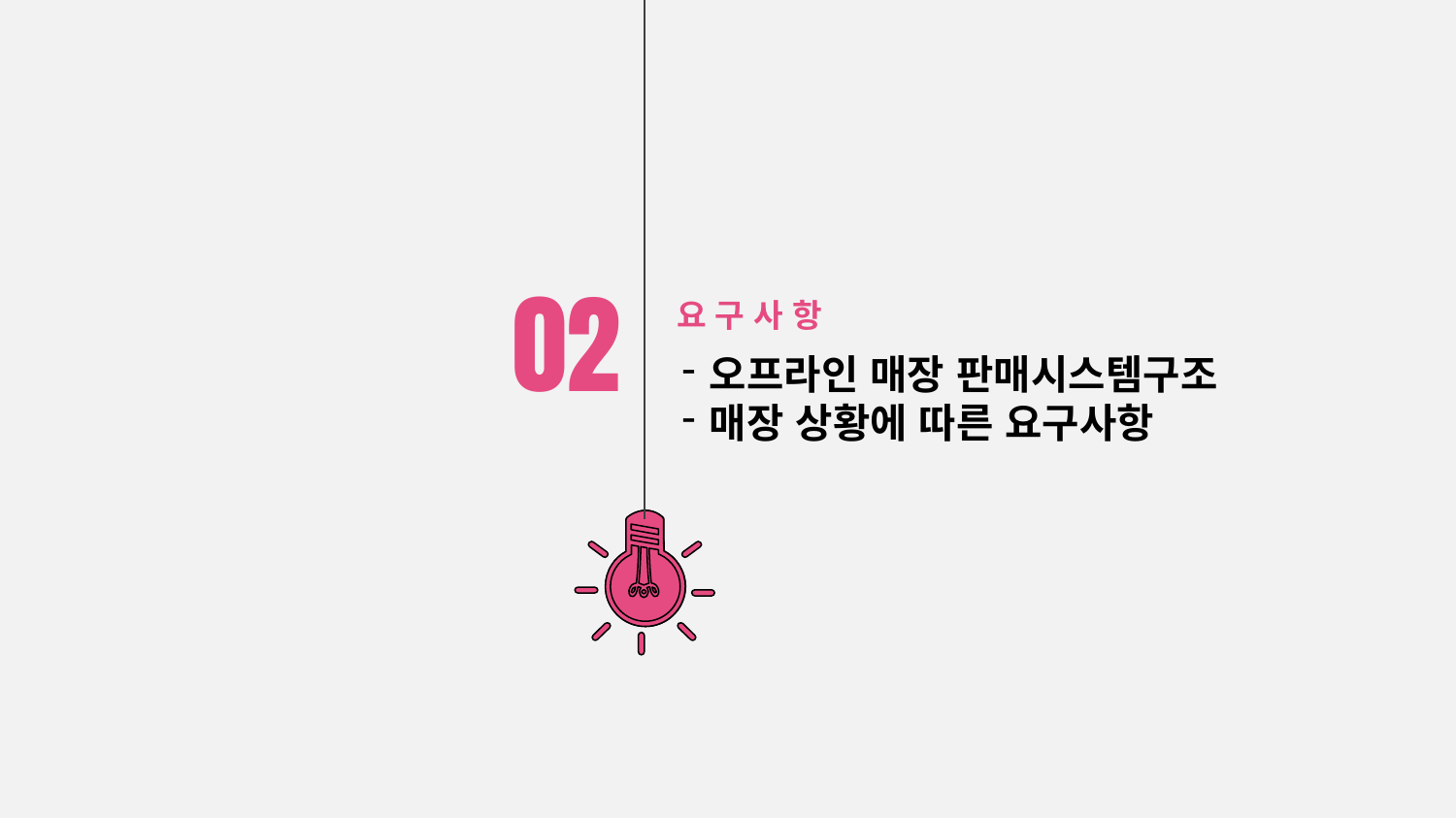

02
요 구 사 항
오프라인 매장 판매시스템구조
매장 상황에 따른 요구사항